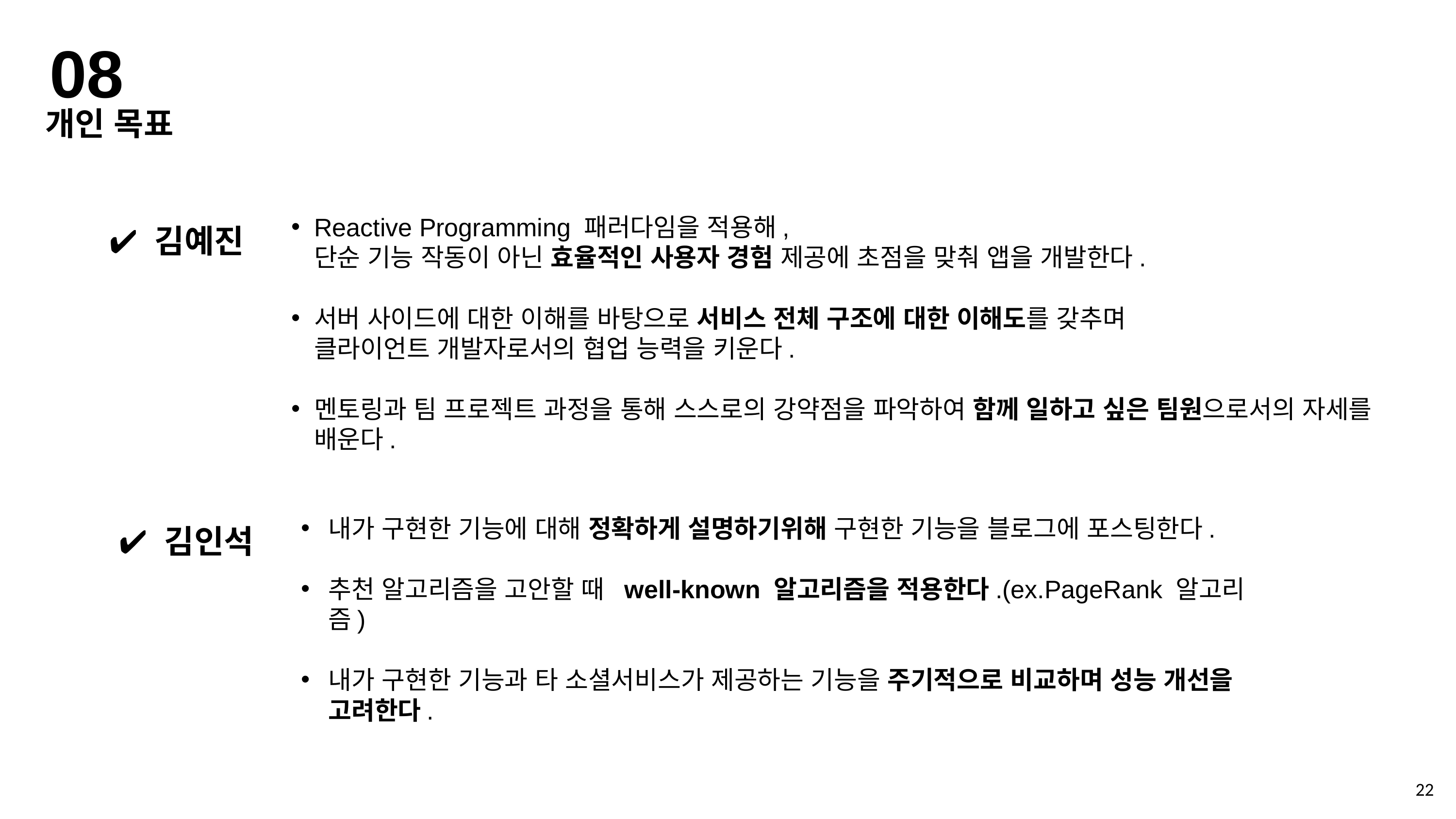

08
개인 목표
Reactive Programming 패러다임을 적용해,
단순 기능 작동이 아닌 효율적인 사용자 경험 제공에 초점을 맞춰 앱을 개발한다.

서버 사이드에 대한 이해를 바탕으로 서비스 전체 구조에 대한 이해도를 갖추며
클라이언트 개발자로서의 협업 능력을 키운다.

멘토링과 팀 프로젝트 과정을 통해 스스로의 강약점을 파악하여 함께 일하고 싶은 팀원으로서의 자세를 배운다.

✔️ 김예진

내가 구현한 기능에 대해 정확하게 설명하기위해 구현한 기능을 블로그에 포스팅한다.

추천 알고리즘을 고안할 때  well-known 알고리즘을 적용한다.(ex.PageRank 알고리즘)

내가 구현한 기능과 타 소셜서비스가 제공하는 기능을 주기적으로 비교하며 성능 개선을 고려한다.

✔️ 김인석
22